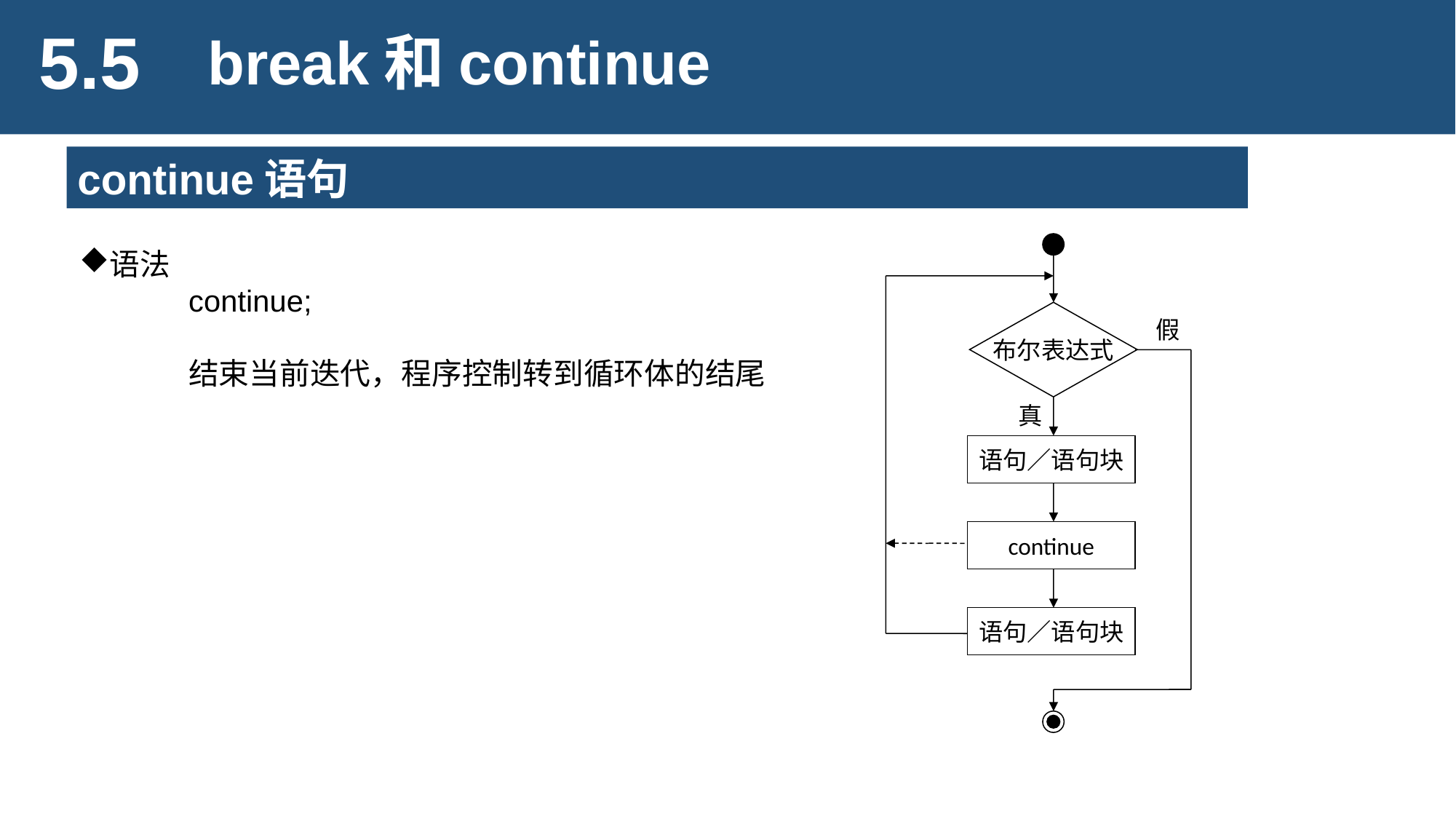

5.5
break和continue

continue语句

语法
	continue;

	结束当前迭代，程序控制转到循环体的结尾

布尔表达式
假

真

语句／语句块

continue

语句／语句块